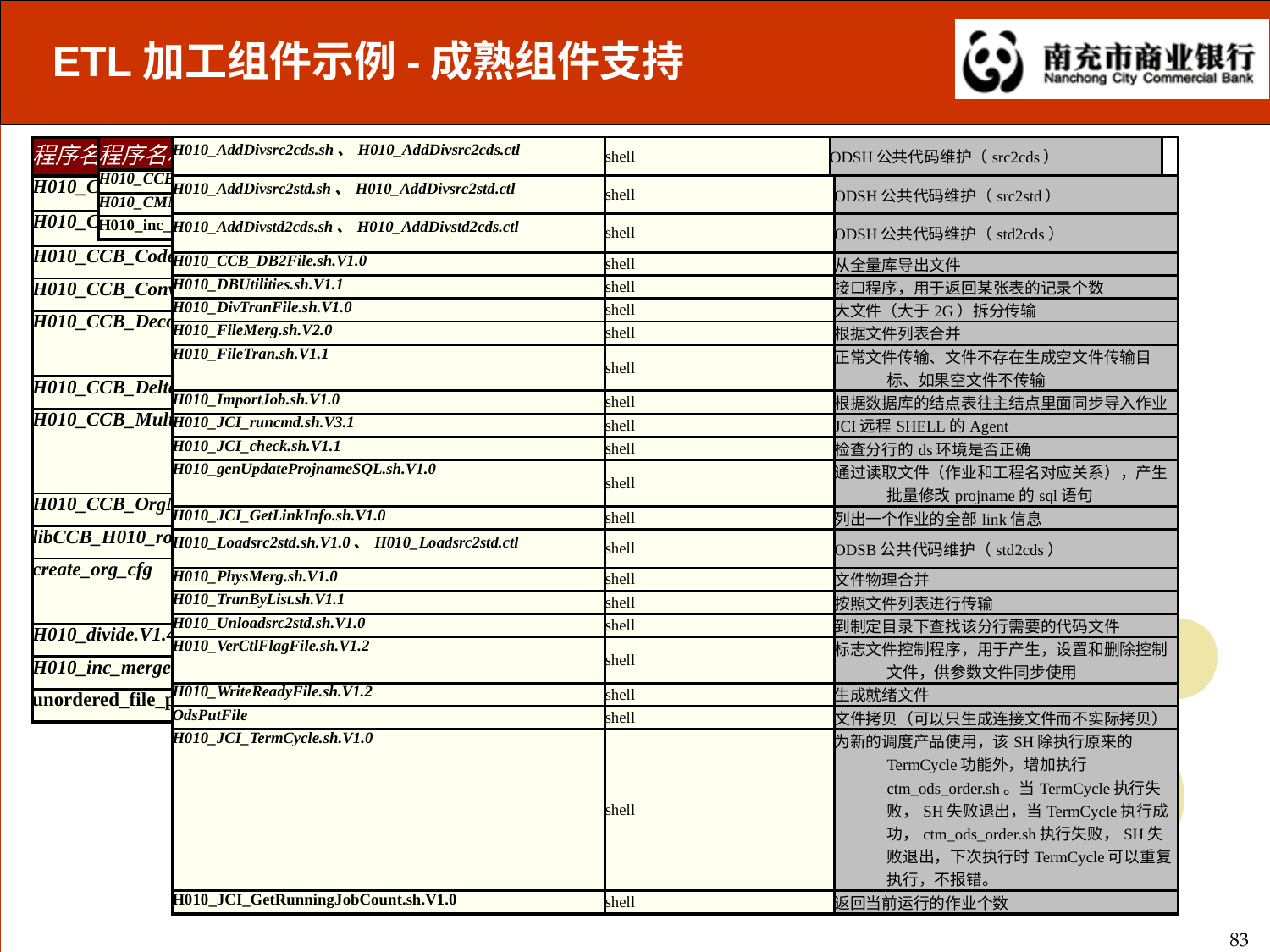

ETL加工组件示例-成熟组件支持
| H010\_AddDivsrc2cds.sh、H010\_AddDivsrc2cds.ctl | shell | ODSH公共代码维护（src2cds） |  |  |
| --- | --- | --- | --- | --- |
| H010\_AddDivsrc2std.sh、H010\_AddDivsrc2std.ctl | shell |  | ODSH公共代码维护（src2std） |  |
| H010\_AddDivstd2cds.sh、H010\_AddDivstd2cds.ctl | shell |  | ODSH公共代码维护（std2cds） |  |
| H010\_CCB\_DB2File.sh.V1.0 | shell |  | 从全量库导出文件 |  |
| H010\_DBUtilities.sh.V1.1 | shell |  | 接口程序，用于返回某张表的记录个数 |  |
| H010\_DivTranFile.sh.V1.0 | shell |  | 大文件（大于2G）拆分传输 |  |
| H010\_FileMerg.sh.V2.0 | shell |  | 根据文件列表合并 |  |
| H010\_FileTran.sh.V1.1 | shell |  | 正常文件传输、文件不存在生成空文件传输目标、如果空文件不传输 |  |
| H010\_ImportJob.sh.V1.0 | shell |  | 根据数据库的结点表往主结点里面同步导入作业 |  |
| H010\_JCI\_runcmd.sh.V3.1 | shell |  | JCI远程SHELL的Agent |  |
| H010\_JCI\_check.sh.V1.1 | shell |  | 检查分行的ds环境是否正确 |  |
| H010\_genUpdateProjnameSQL.sh.V1.0 | shell |  | 通过读取文件（作业和工程名对应关系），产生批量修改projname的sql语句 |  |
| H010\_JCI\_GetLinkInfo.sh.V1.0 | shell |  | 列出一个作业的全部link信息 |  |
| H010\_Loadsrc2std.sh.V1.0、H010\_Loadsrc2std.ctl | shell |  | ODSB公共代码维护（std2cds） |  |
| H010\_PhysMerg.sh.V1.0 | shell |  | 文件物理合并 |  |
| H010\_TranByList.sh.V1.1 | shell |  | 按照文件列表进行传输 |  |
| H010\_Unloadsrc2std.sh.V1.0 | shell |  | 到制定目录下查找该分行需要的代码文件 |  |
| H010\_VerCtlFlagFile.sh.V1.2 | shell |  | 标志文件控制程序，用于产生，设置和删除控制文件，供参数文件同步使用 |  |
| H010\_WriteReadyFile.sh.V1.2 | shell |  | 生成就绪文件 |  |
| OdsPutFile | shell |  | 文件拷贝（可以只生成连接文件而不实际拷贝） |  |
| H010\_JCI\_TermCycle.sh.V1.0 | shell |  | 为新的调度产品使用，该SH除执行原来的TermCycle功能外，增加执行ctm\_ods\_order.sh。当TermCycle执行失败，SH失败退出，当TermCycle执行成功，ctm\_ods\_order.sh执行失败，SH失败退出，下次执行时TermCycle可以重复执行，不报错。 |  |
| H010\_JCI\_GetRunningJobCount.sh.V1.0 | shell |  | 返回当前运行的作业个数 |  |
| 程序名称 | 类型 | 功能说明 |
| --- | --- | --- |
| H010\_CCB\_XmlSequence.so.V1.0 | C | 文件机构拆并 |
| H010\_CMMSCConv.V1.3 | C | 参数档转码（一对多转） |
| H010\_inc\_merge\_multi.V1.0 | C | 可以合并一批文件 |
| 程序名称 | 类型 | 功能说明 |
| --- | --- | --- |
| H010\_CCB\_AcctConv.so.V1.1 | DataStage | 帐号转换 |
| H010\_CCB\_CheckSort.so.V3.3 | DataStage | 清洗检核 |
| H010\_CCB\_CodeConv.so.V1.4 | DataStage | 公共代码对照 |
| H010\_CCB\_ConvNull.so.V1.1 | DataStage | 空值处理，用于支持UDI过渡 |
| H010\_CCB\_Decode.so.V2.9 | DataStage | 转码(ebcdic2asc)，也可以是asc文件 |
| H010\_CCB\_Delta.so.V1.3 | DataStage | 求增量 |
| H010\_CCB\_MultiSource.so.V1.0.1 | DataStage | 多源取数（oracle、sequencefile、teradata） |
| H010\_CCB\_OrgMerg.so.V3.0 | DataStage | 增量机构拆并 |
| libCCB\_H010\_routine.so.V1.1 | DataStage | 公用函数集 |
| create\_org\_cfg | DataStag | 生成erpf基线机构与ODS一级分行号的对应关系 |
| H010\_divide.V1.4 | DataStag | 按分行进行拆分 |
| H010\_inc\_merge.V1.5 | DataStag | 文件增量合并全量 |
| unordered\_file\_process.sh | DataStag | erpf不定期来数的拆分传输 |
83